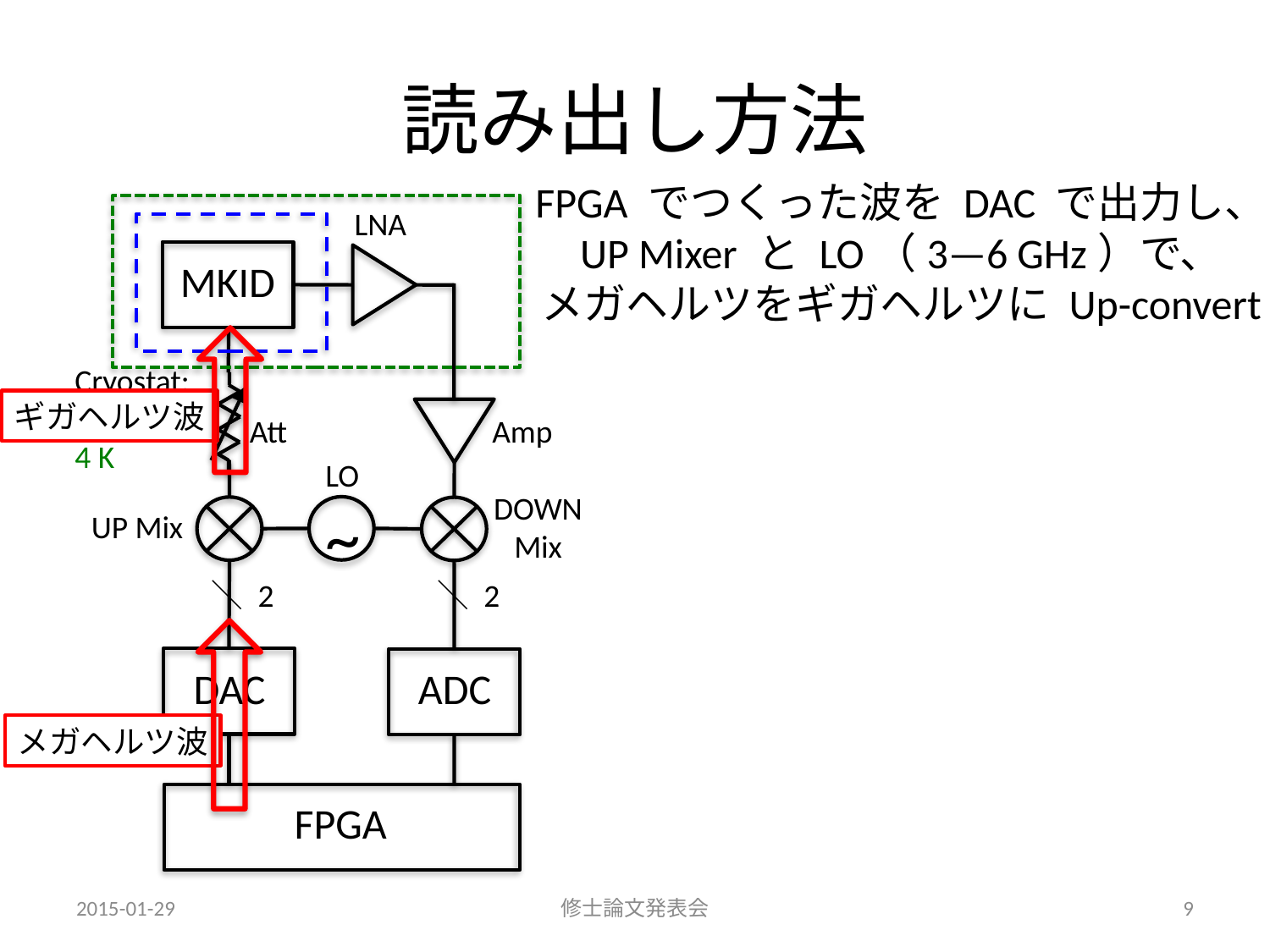

# 読み出し方法
FPGA でつくった波を DAC で出力し、
UP Mixer と LO（3—6 GHz）で、
メガヘルツをギガヘルツに Up-convert

LNA

MKID

Cryostat:
< 0.3 K,
4 K

Att
Amp
DOWN
Mix

UP Mix
＼ 2
＼ 2

DAC
ADC

FPGA

ギガヘルツ波
LO
~

メガヘルツ波
2015-01-29
修士論文発表会
9